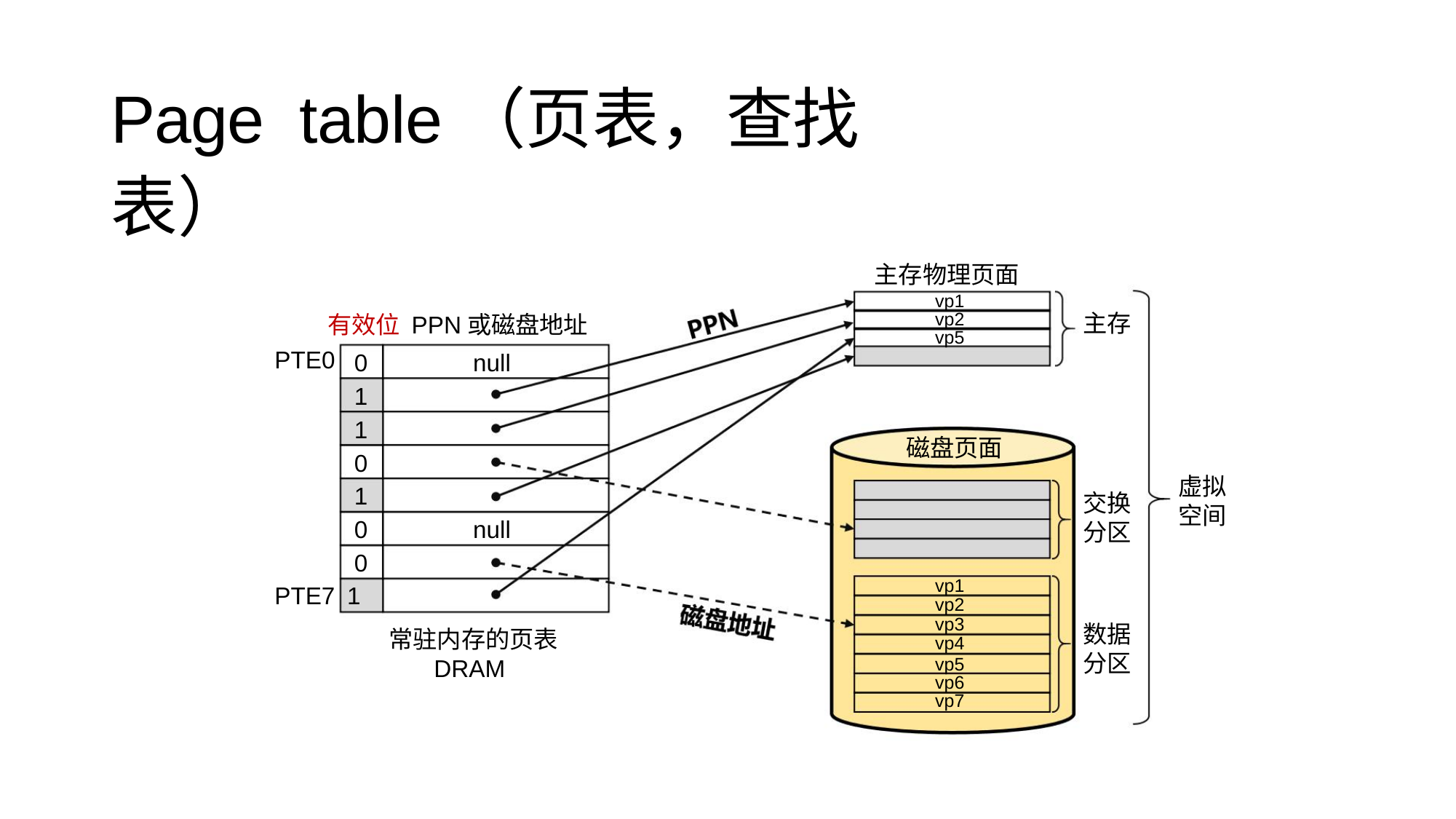

Page table（页表，查找表）
主存物理页面
vp1
主存
vp2
有效位 PPN或磁盘地址
vp5
PTE0
0
1
1
0
1
0
0
null
磁盘页面
虚拟
空间
交换
分区
null
vp1
PTE7 1
vp2
vp3
数据
分区
常驻内存的页表
DRAM
vp4
vp5
vp6
vp7